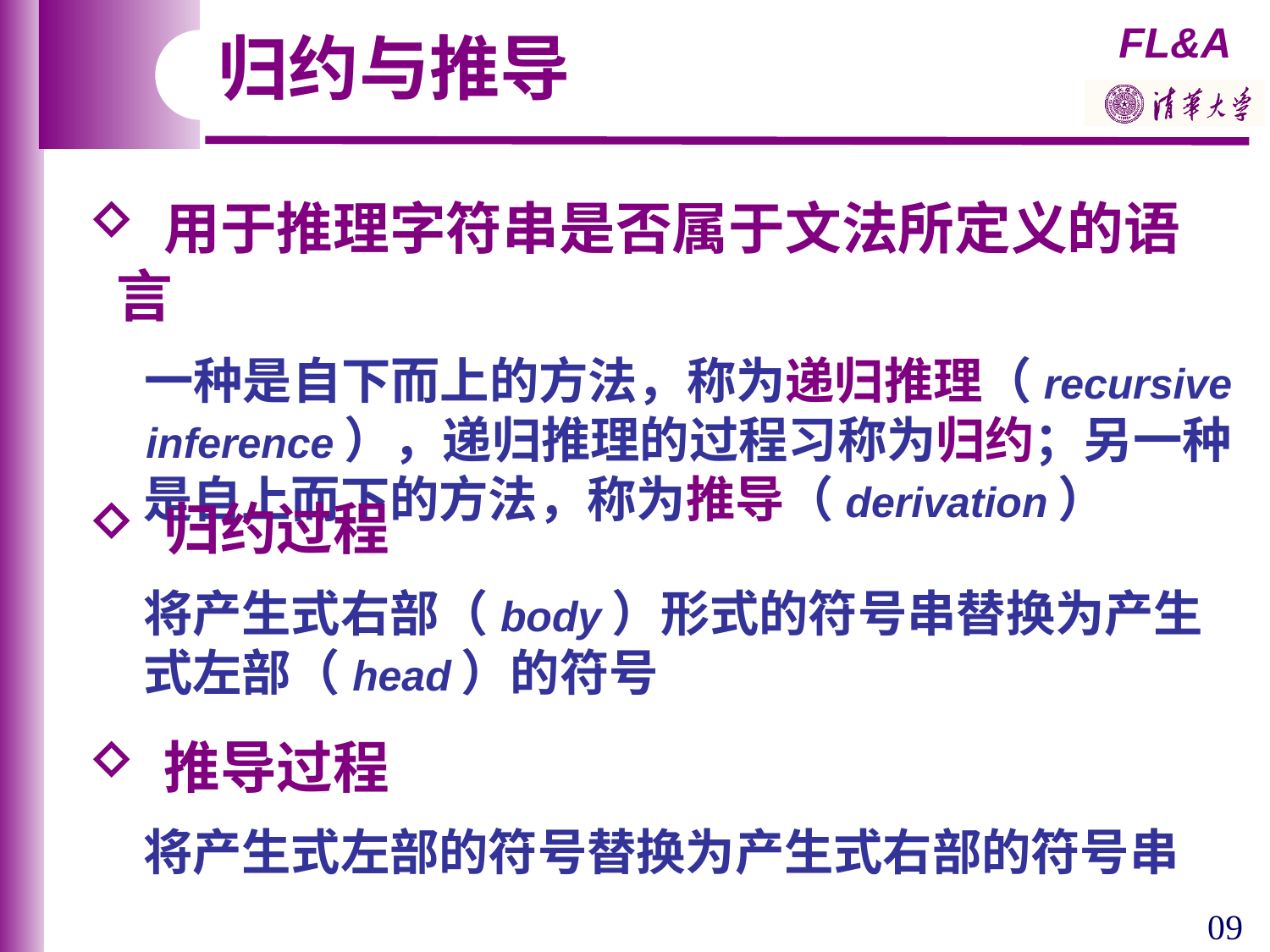

归约与推导
 用于推理字符串是否属于文法所定义的语言

     一种是自下而上的方法，称为递归推理（recursive
     inference），递归推理的过程习称为归约；另一种
    是自上而下的方法，称为推导（derivation）
 归约过程

    将产生式右部（body）形式的符号串替换为产生
    式左部（head）的符号
 推导过程

    将产生式左部的符号替换为产生式右部的符号串
09